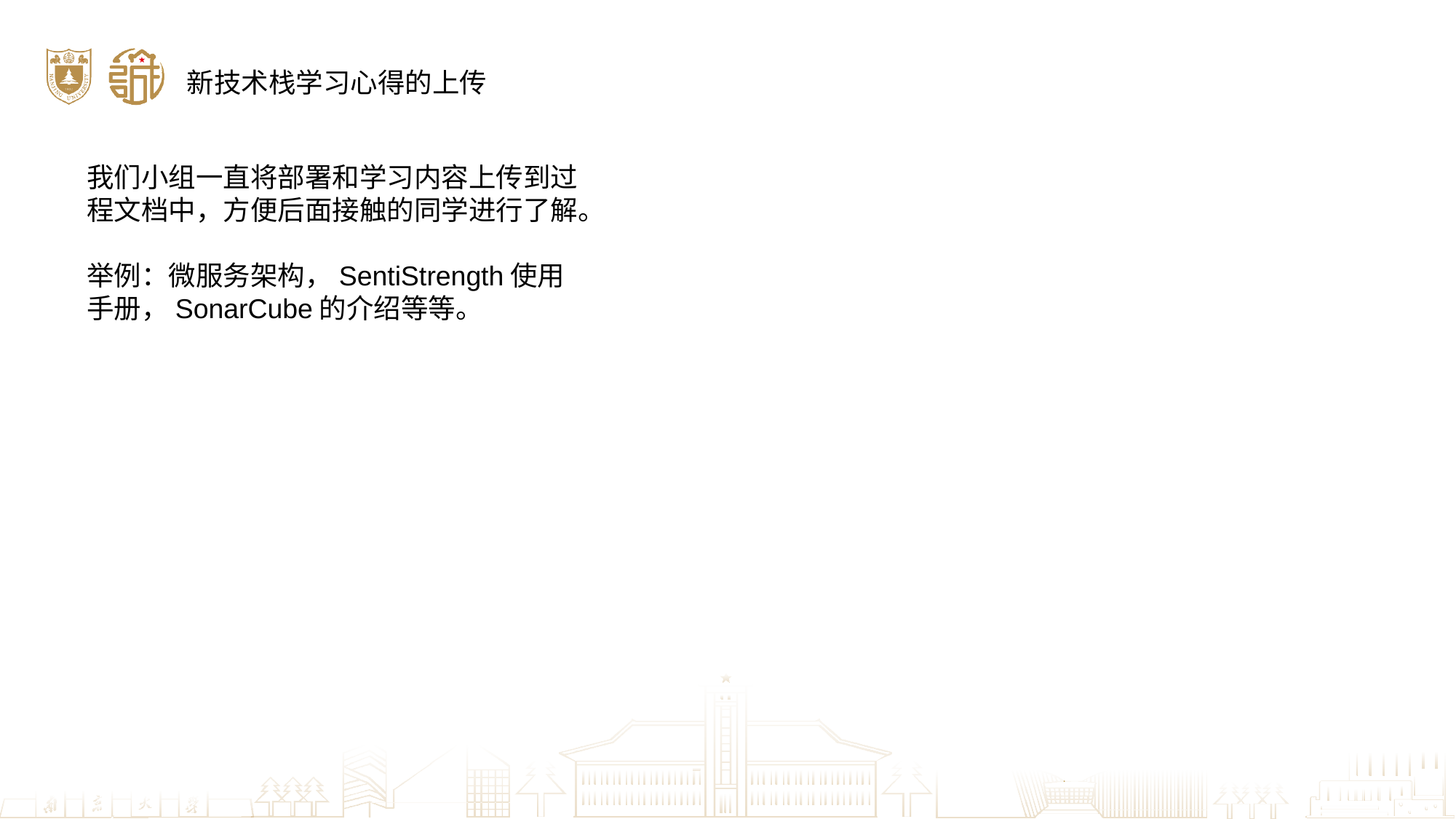

新技术栈学习心得的上传
我们小组一直将部署和学习内容上传到过程文档中，方便后面接触的同学进行了解。

举例：微服务架构，SentiStrength使用手册，SonarCube的介绍等等。